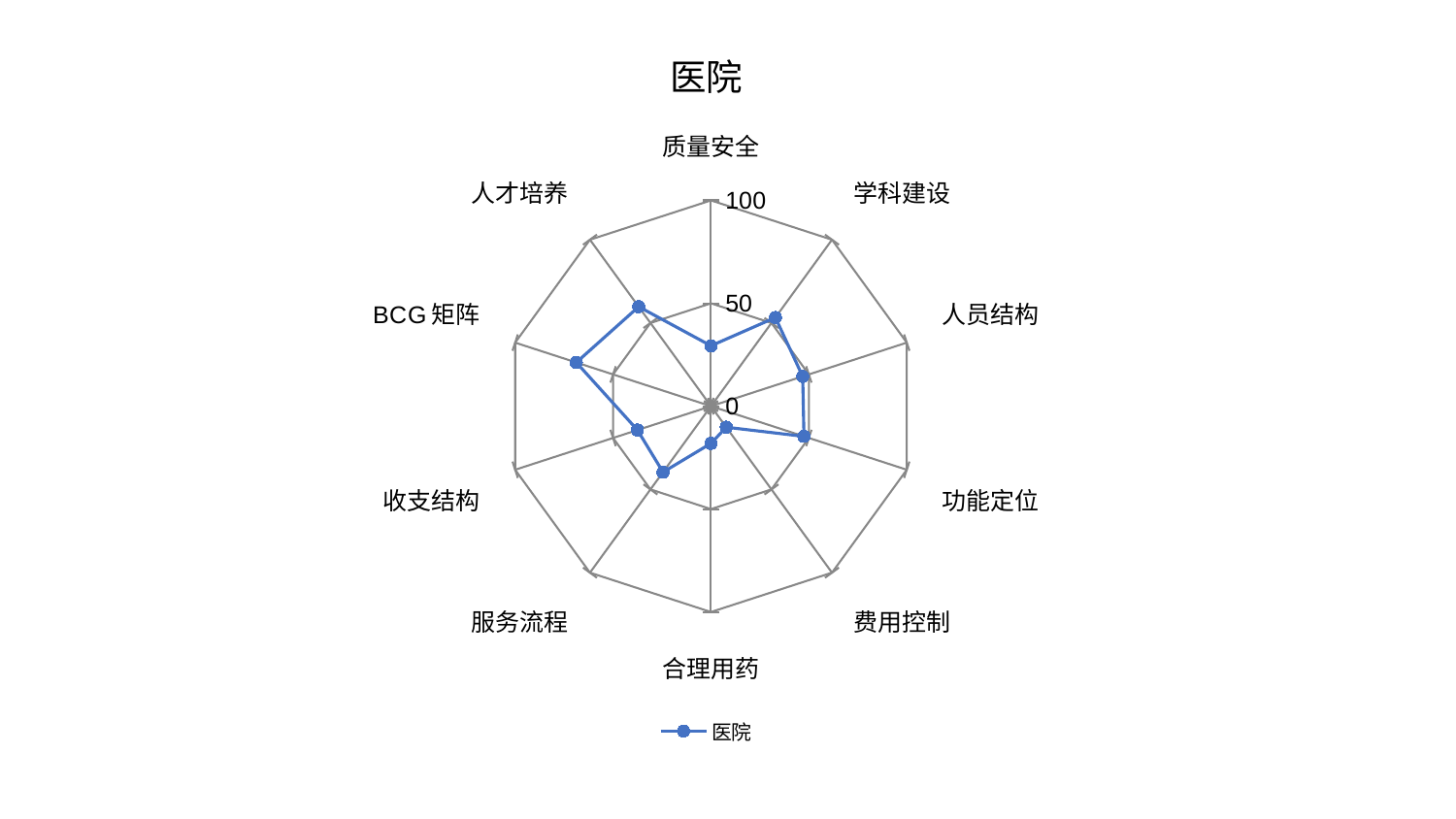

### Chart: 医院

| Category | 医院 |
|---|---|
| 质量安全 | 29.358792742282596 |
| 学科建设 | 53.240771057806725 |
| 人员结构 | 46.84285883090256 |
| 功能定位 | 47.499273120177996 |
| 费用控制 | 12.653596765535733 |
| 合理用药 | 18.082776761104874 |
| 服务流程 | 39.63914562759852 |
| 收支结构 | 37.56196978082301 |
| BCG矩阵 | 68.7812224749006 |
| 人才培养 | 59.74948451304334 |
149